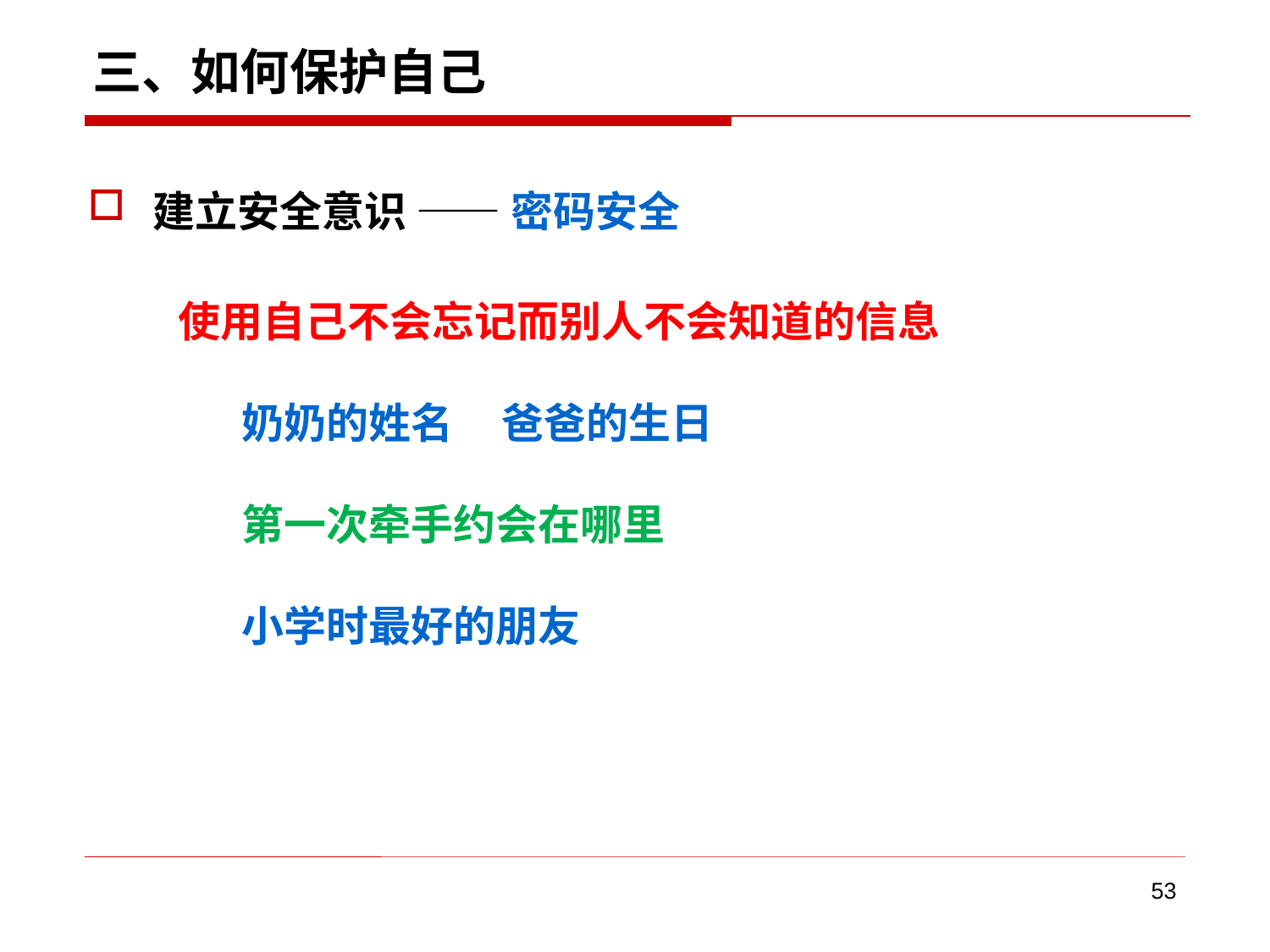

# 三、如何保护自己
建立安全意识 —— 密码安全
使用自己不会忘记而别人不会知道的信息

奶奶的姓名     爸爸的生日

第一次牵手约会在哪里

小学时最好的朋友